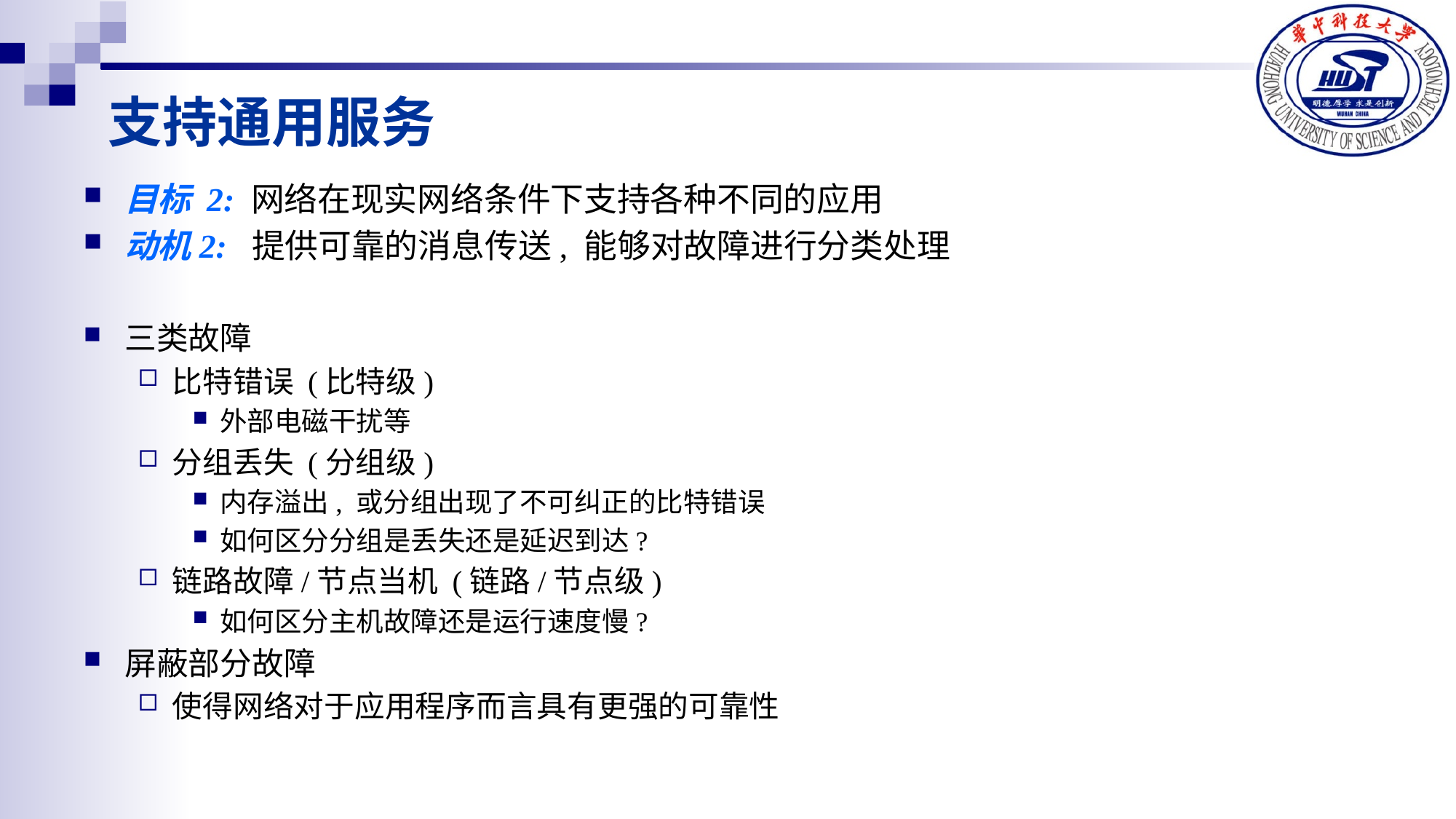

# 支持通用服务
目标 2: 网络在现实网络条件下支持各种不同的应用
动机2:  提供可靠的消息传送, 能够对故障进行分类处理

三类故障
比特错误 (比特级)
外部电磁干扰等
分组丢失 (分组级)
内存溢出, 或分组出现了不可纠正的比特错误
如何区分分组是丢失还是延迟到达?
链路故障/节点当机 (链路/节点级)
如何区分主机故障还是运行速度慢?
屏蔽部分故障
使得网络对于应用程序而言具有更强的可靠性